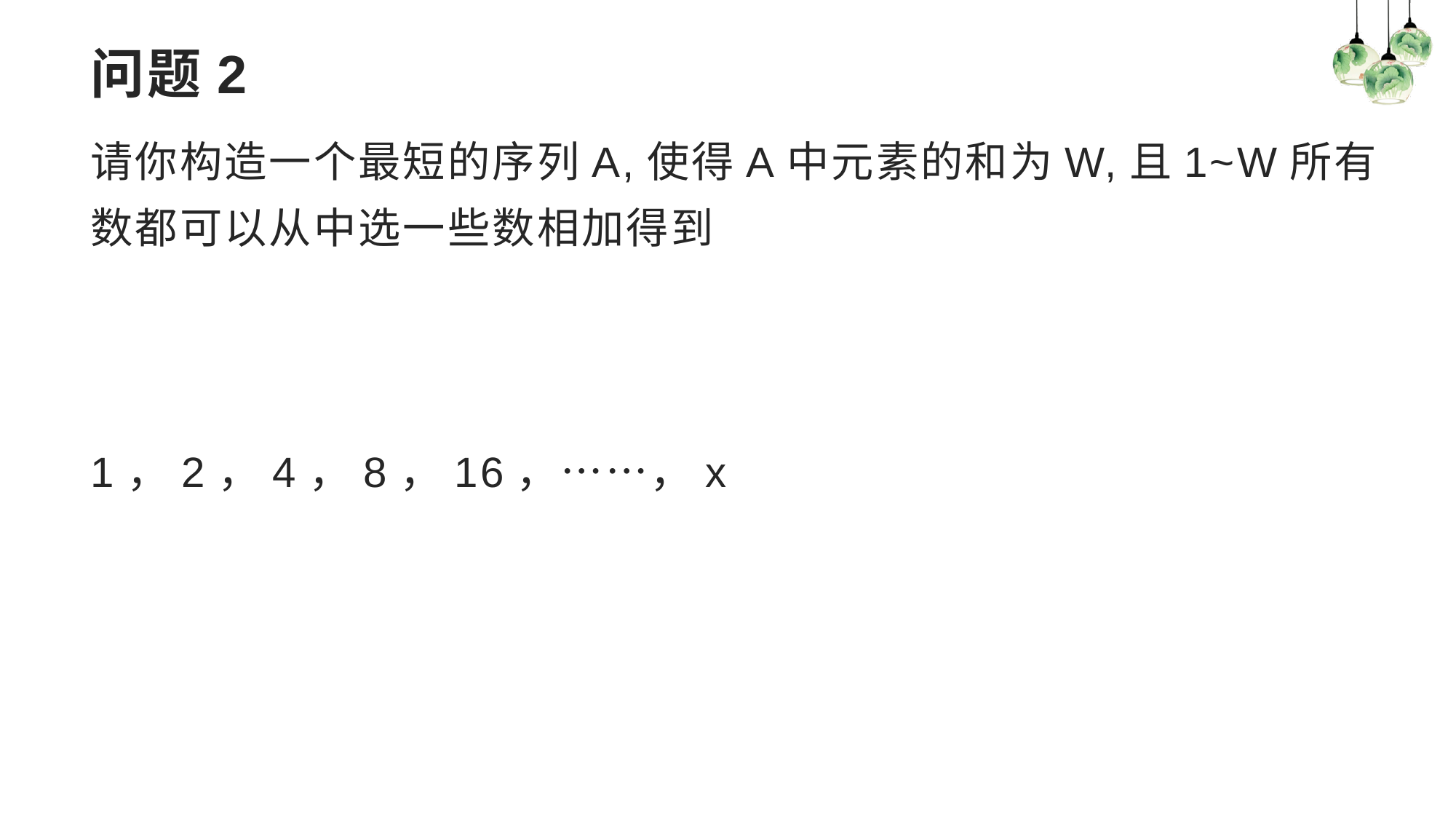

# 问题2
请你构造一个最短的序列A,使得A中元素的和为W,且1~W所有数都可以从中选一些数相加得到

1，2，4，8，16，……，x